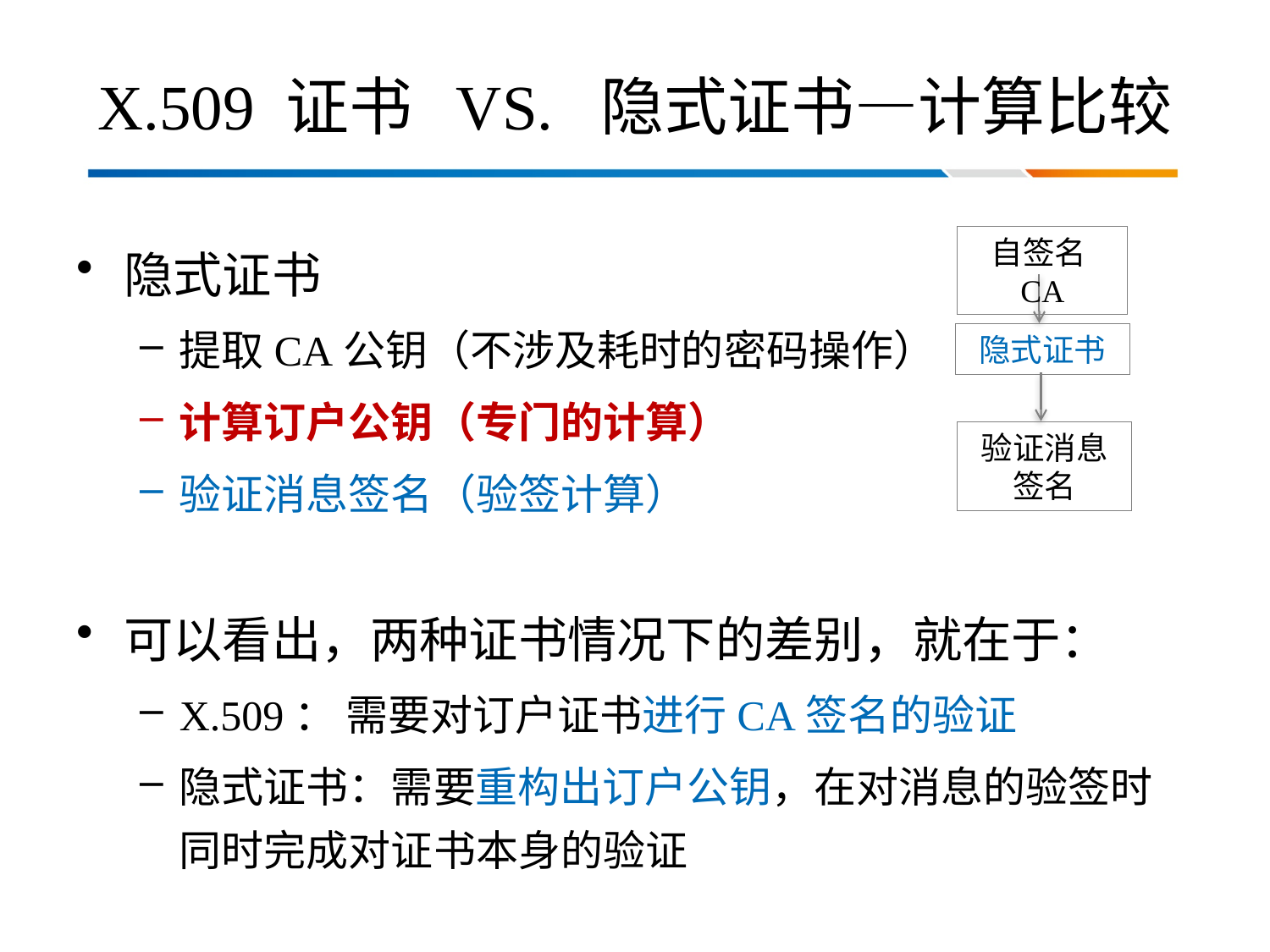

# X.509 证书  VS.  隐式证书—计算比较

隐式证书
提取CA公钥（不涉及耗时的密码操作）
计算订户公钥（专门的计算）
验证消息签名（验签计算）

可以看出，两种证书情况下的差别，就在于：
X.509： 需要对订户证书进行CA签名的验证
隐式证书：需要重构出订户公钥，在对消息的验签时同时完成对证书本身的验证
自签名CA
隐式证书
验证消息签名